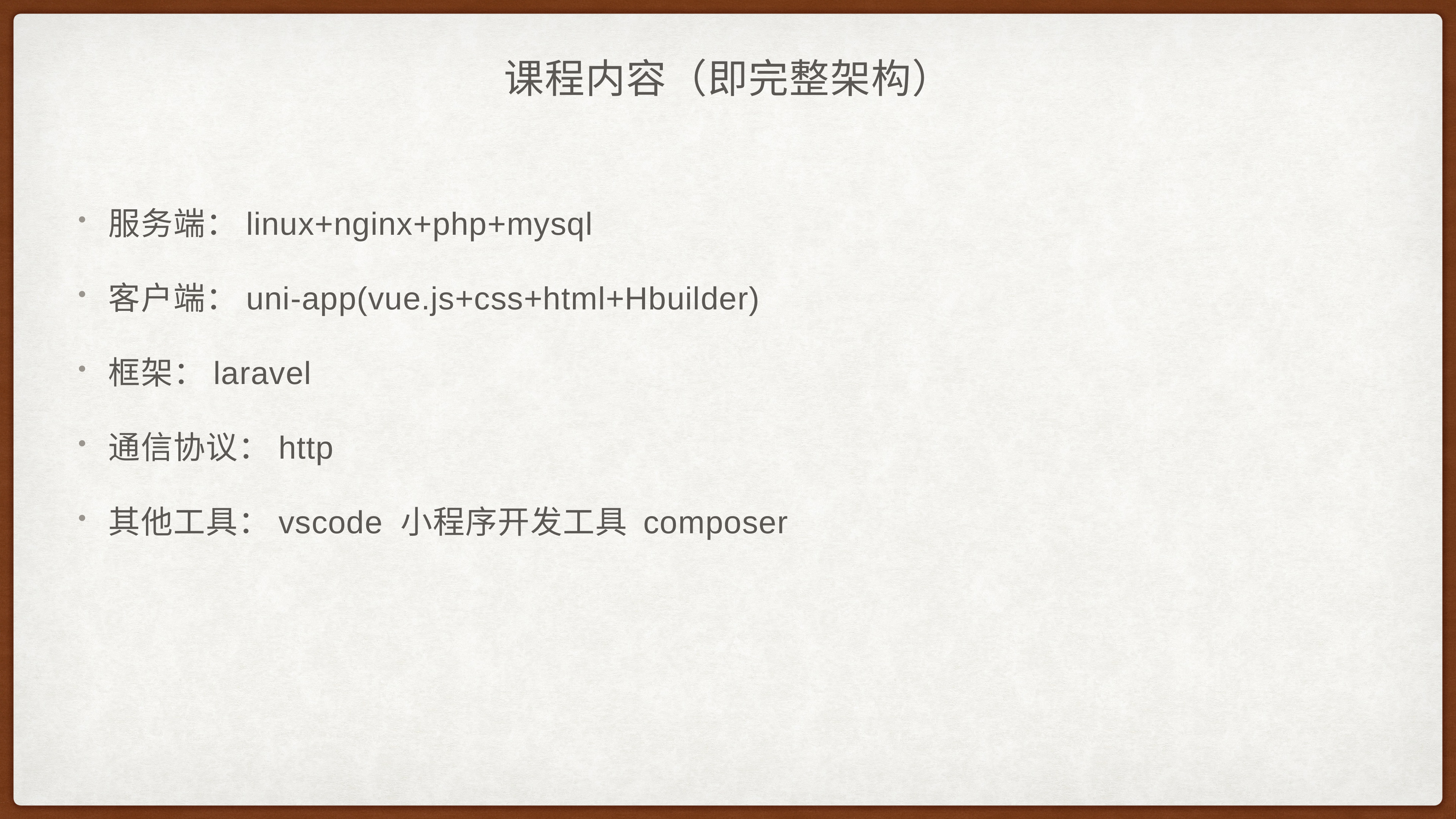

# 课程内容（即完整架构）
服务端：linux+nginx+php+mysql
客户端：uni-app(vue.js+css+html+Hbuilder)
框架：laravel
通信协议：http
其他工具：vscode 小程序开发工具 composer